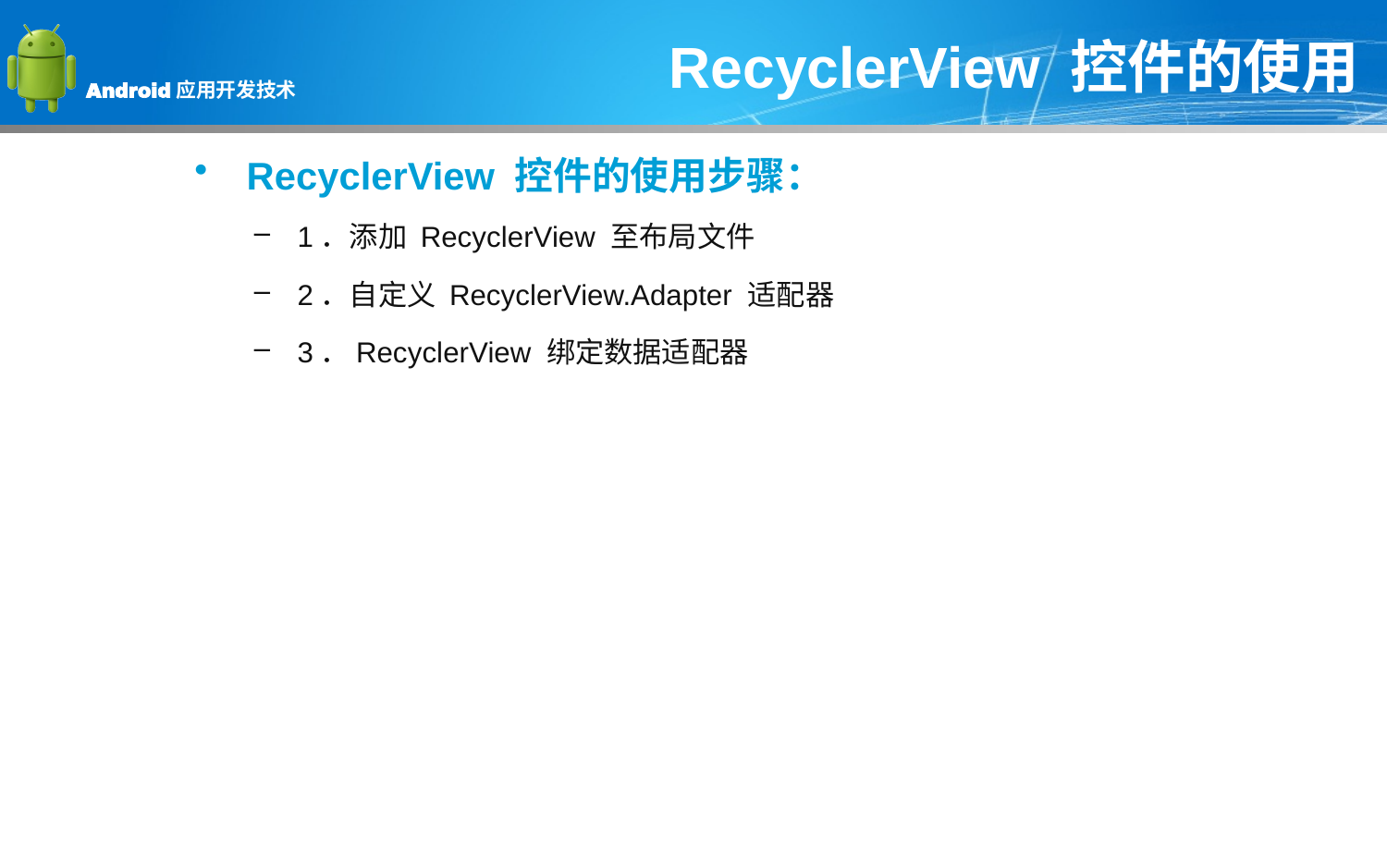

RecyclerView 控件的使用
RecyclerView 控件的使用步骤：
1．添加 RecyclerView 至布局文件
2．自定义 RecyclerView.Adapter 适配器
3．RecyclerView 绑定数据适配器